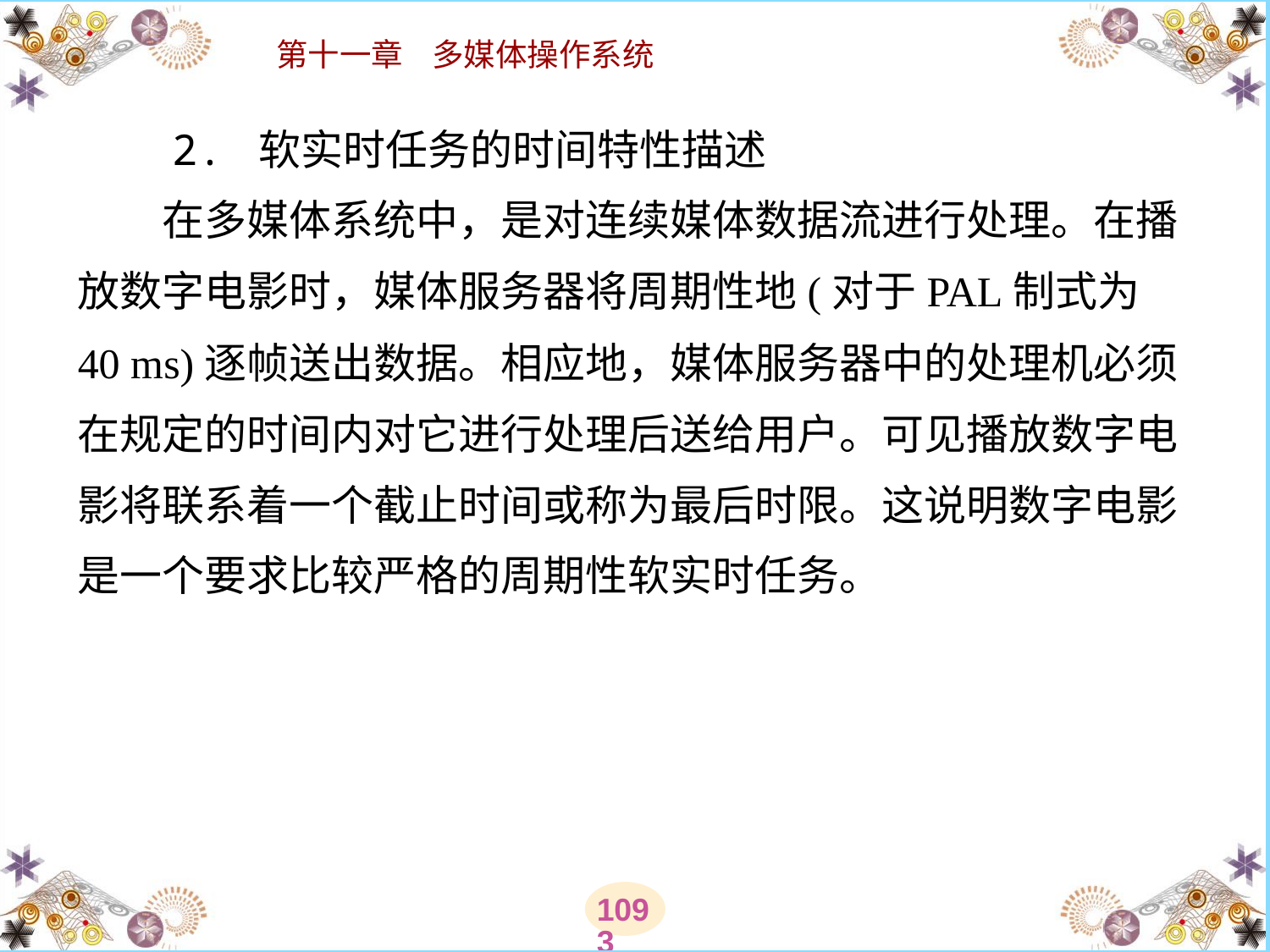

# 2. 软实时任务的时间特性描述 　　在多媒体系统中，是对连续媒体数据流进行处理。在播放数字电影时，媒体服务器将周期性地(对于PAL制式为40 ms)逐帧送出数据。相应地，媒体服务器中的处理机必须在规定的时间内对它进行处理后送给用户。可见播放数字电影将联系着一个截止时间或称为最后时限。这说明数字电影是一个要求比较严格的周期性软实时任务。